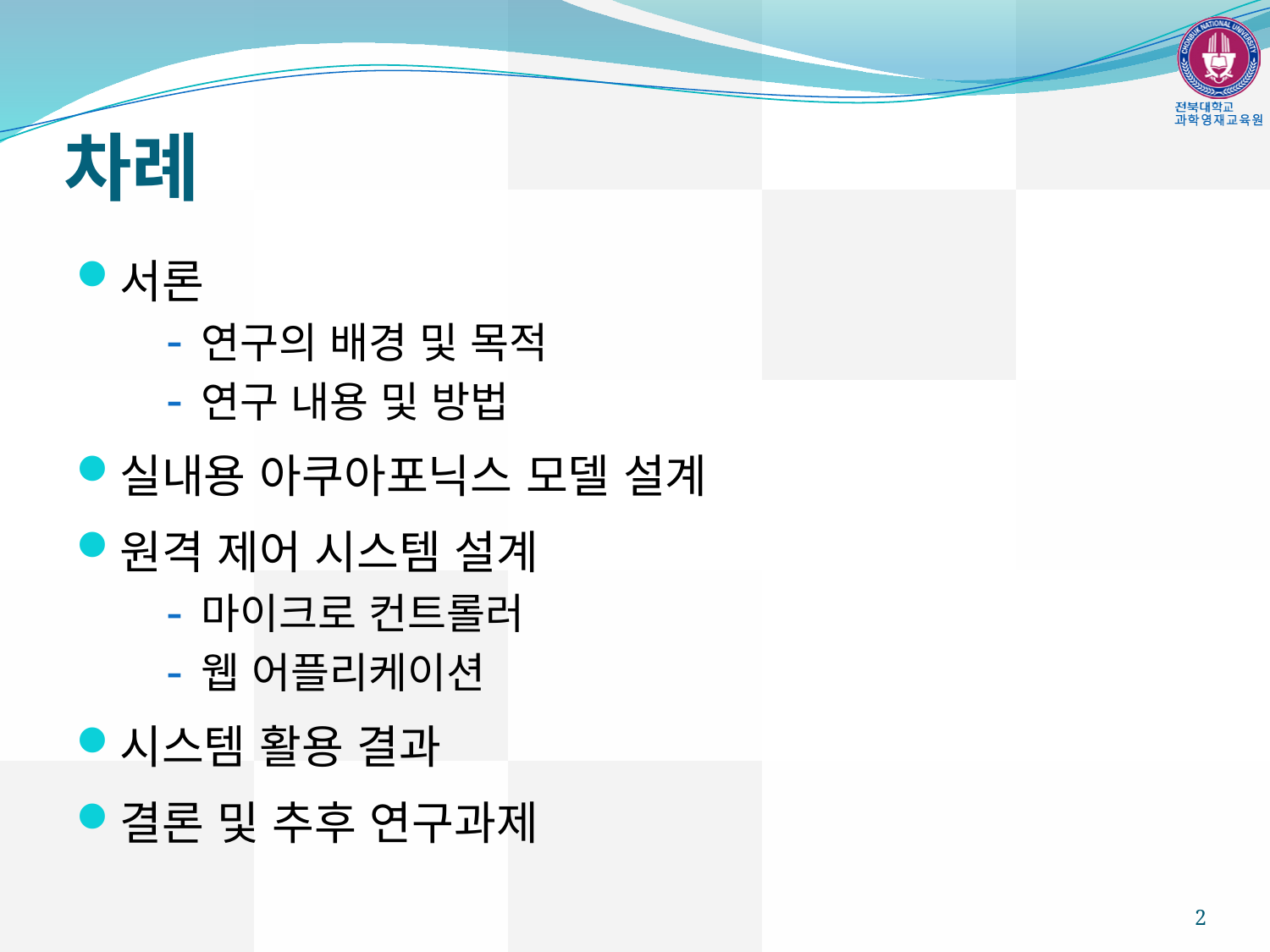

# 차례
서론
연구의 배경 및 목적
연구 내용 및 방법
실내용 아쿠아포닉스 모델 설계
원격 제어 시스템 설계
마이크로 컨트롤러
웹 어플리케이션
시스템 활용 결과
결론 및 추후 연구과제
2